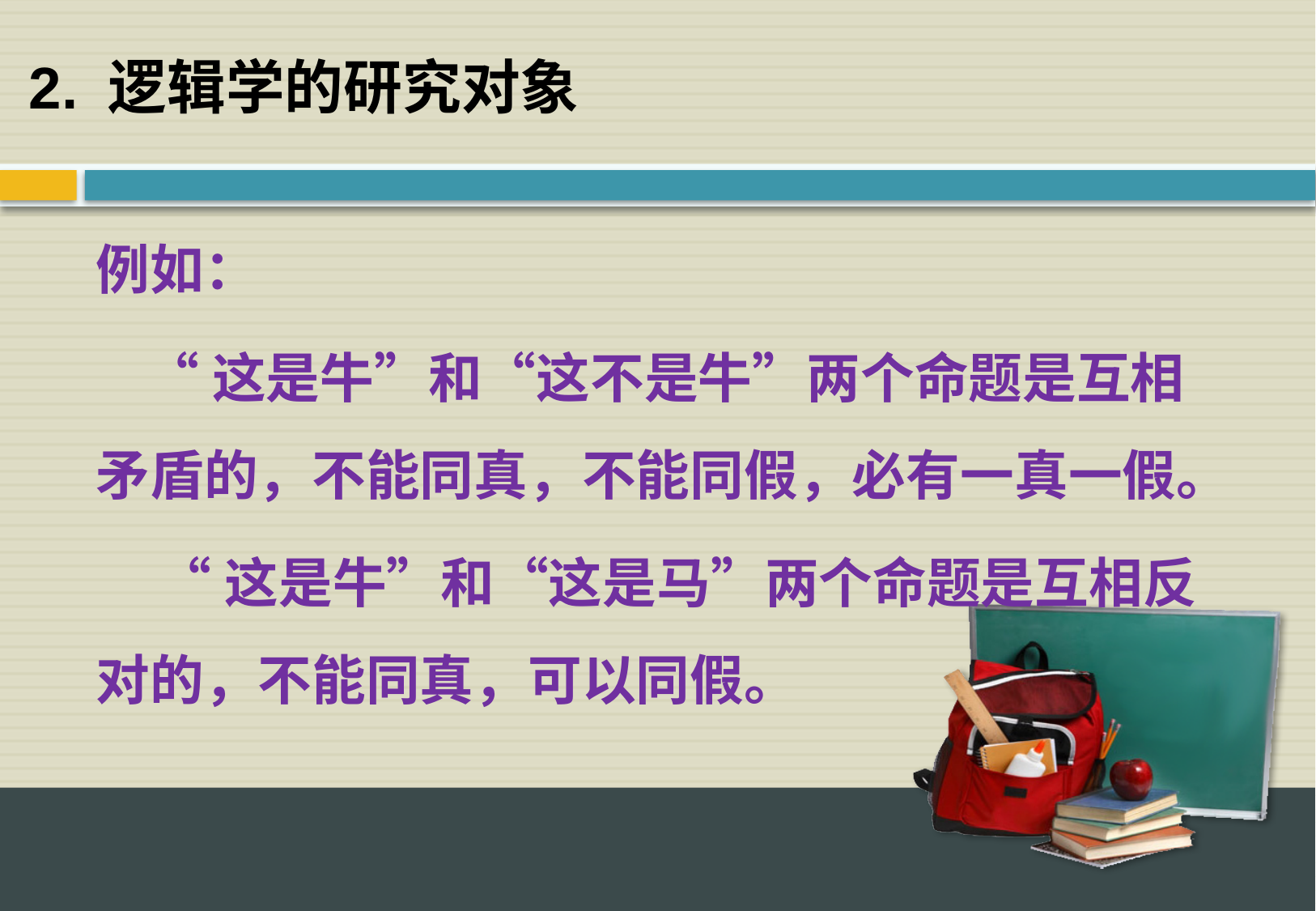

2. 逻辑学的研究对象
例如：
    “这是牛”和“这不是牛”两个命题是互相矛盾的，不能同真，不能同假，必有一真一假。
     “这是牛”和“这是马”两个命题是互相反对的，不能同真，可以同假。